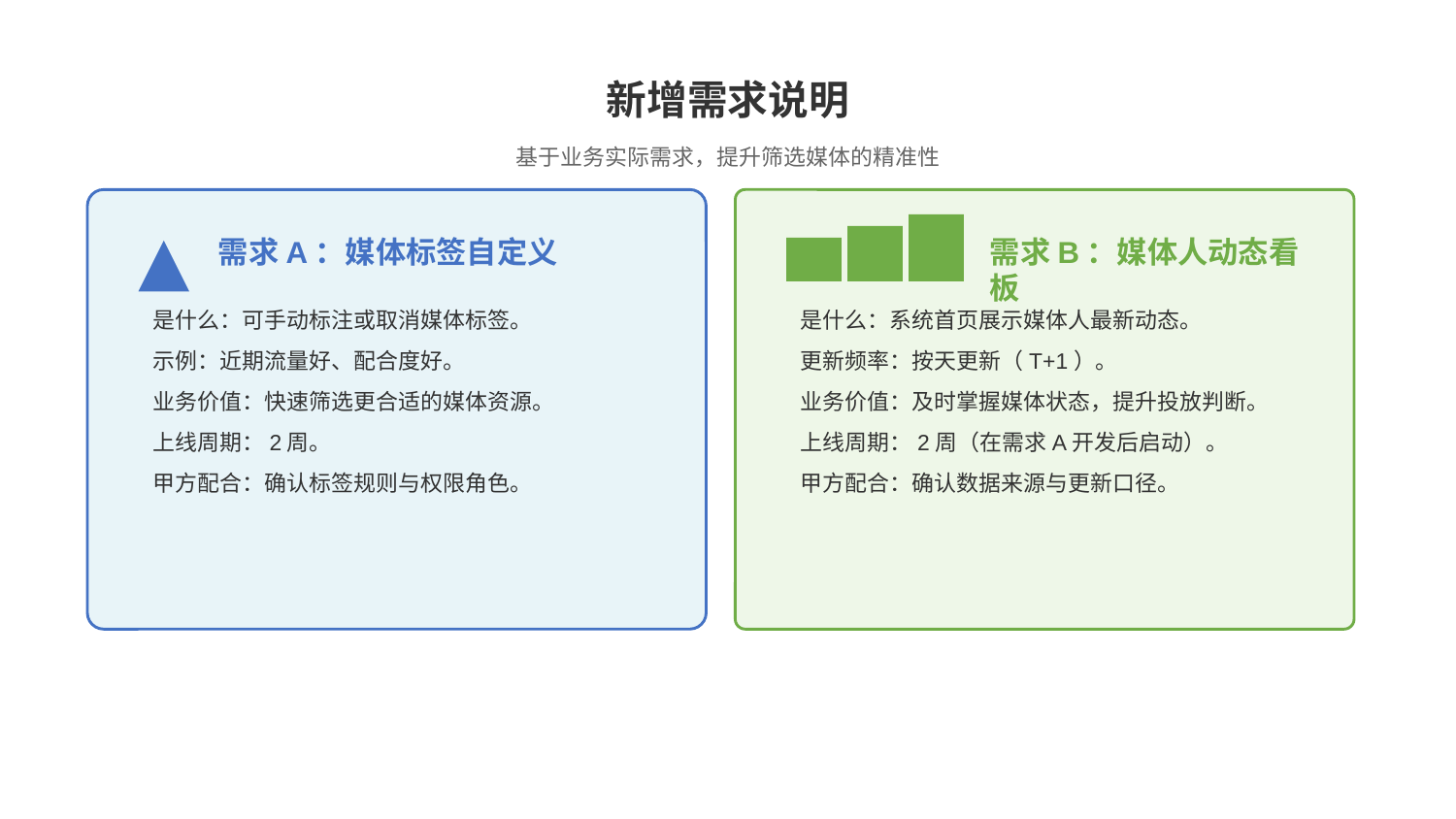

新增需求说明
基于业务实际需求，提升筛选媒体的精准性

需求A：媒体标签自定义

需求B：媒体人动态看板

是什么：可手动标注或取消媒体标签。
示例：近期流量好、配合度好。
业务价值：快速筛选更合适的媒体资源。
上线周期：2周。
甲方配合：确认标签规则与权限角色。
是什么：系统首页展示媒体人最新动态。
更新频率：按天更新（T+1）。
业务价值：及时掌握媒体状态，提升投放判断。
上线周期：2周（在需求A开发后启动）。
甲方配合：确认数据来源与更新口径。